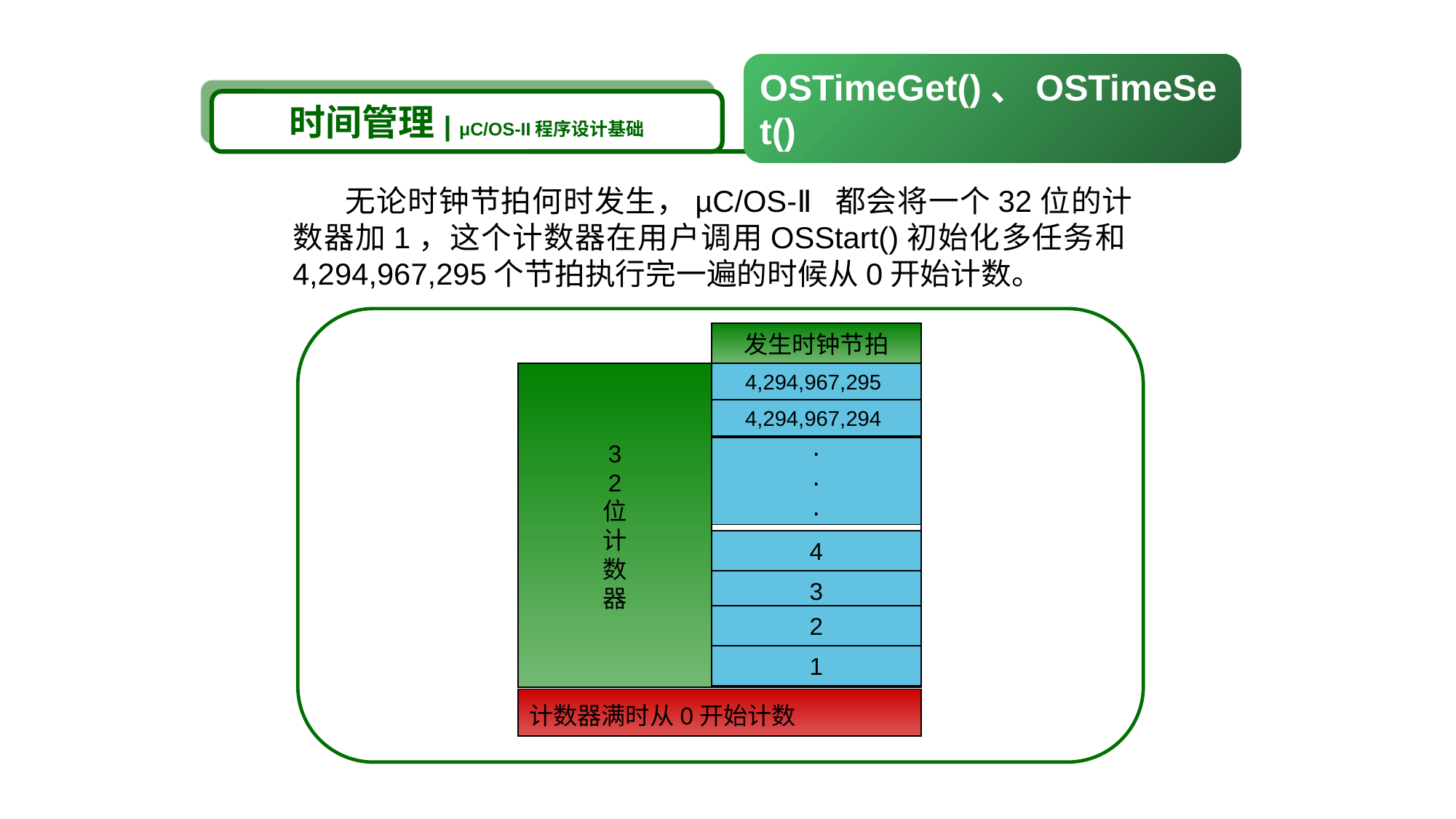

OSTimeGet()、OSTimeSet()
时间管理| μC/OS-II程序设计基础

      无论时钟节拍何时发生，µC/OS-Ⅱ都会将一个32位的计数器加1，这个计数器在用户调用OSStart()初始化多任务和4,294,967,295个节拍执行完一遍的时候从0开始计数。

发生时钟节拍
3
2
位
计
数
器

4,294,967,295

4,294,967,294

.
.
.

4

3

2

1
计数器满时从0开始计数
调用OSStart()时初始化计数器为0